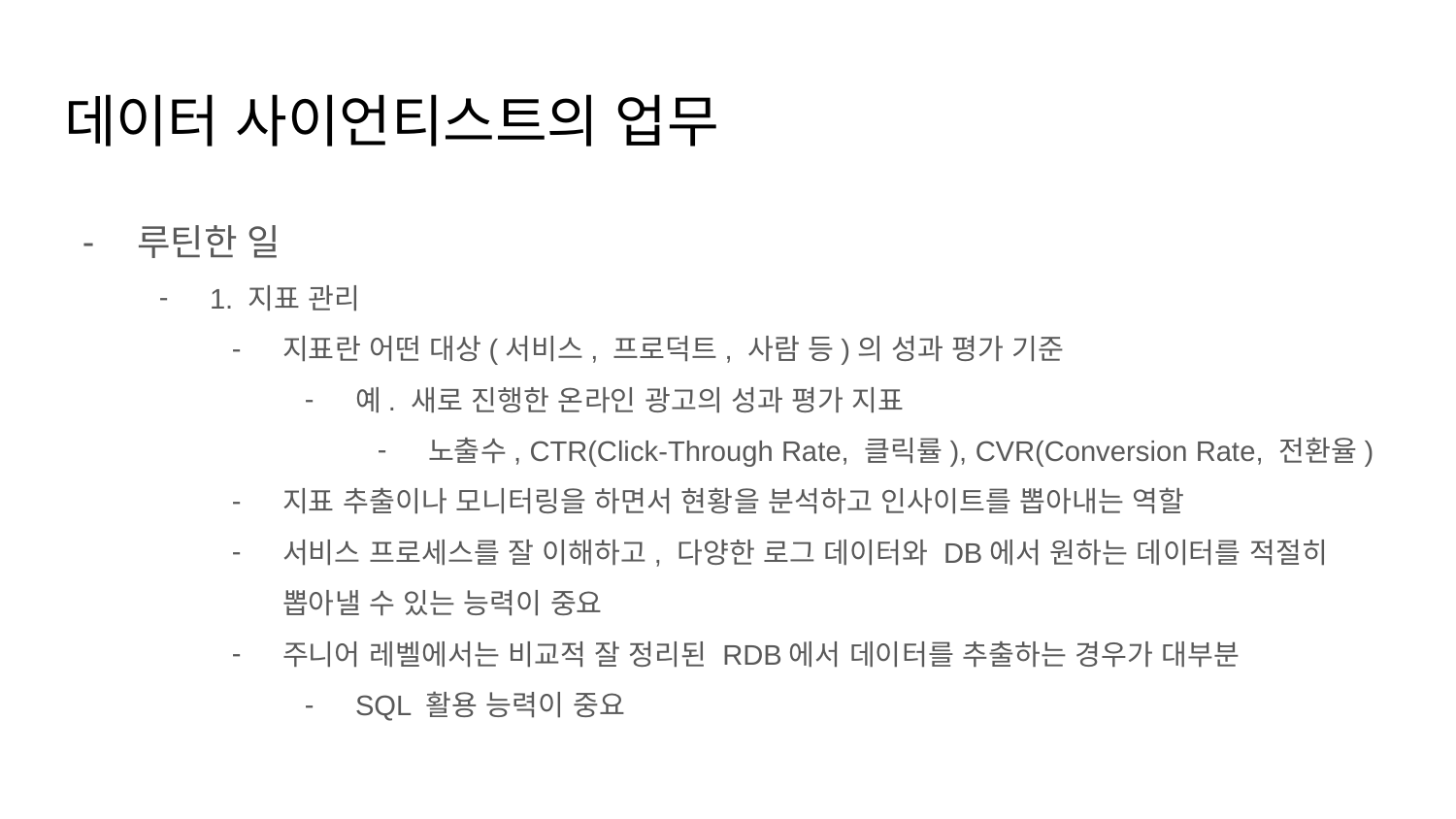

# 데이터 사이언티스트의 업무
루틴한 일
1. 지표 관리
지표란 어떤 대상(서비스, 프로덕트, 사람 등)의 성과 평가 기준
예. 새로 진행한 온라인 광고의 성과 평가 지표
노출수, CTR(Click-Through Rate, 클릭률), CVR(Conversion Rate, 전환율)
지표 추출이나 모니터링을 하면서 현황을 분석하고 인사이트를 뽑아내는 역할
서비스 프로세스를 잘 이해하고, 다양한 로그 데이터와 DB에서 원하는 데이터를 적절히 뽑아낼 수 있는 능력이 중요
주니어 레벨에서는 비교적 잘 정리된 RDB에서 데이터를 추출하는 경우가 대부분
SQL 활용 능력이 중요